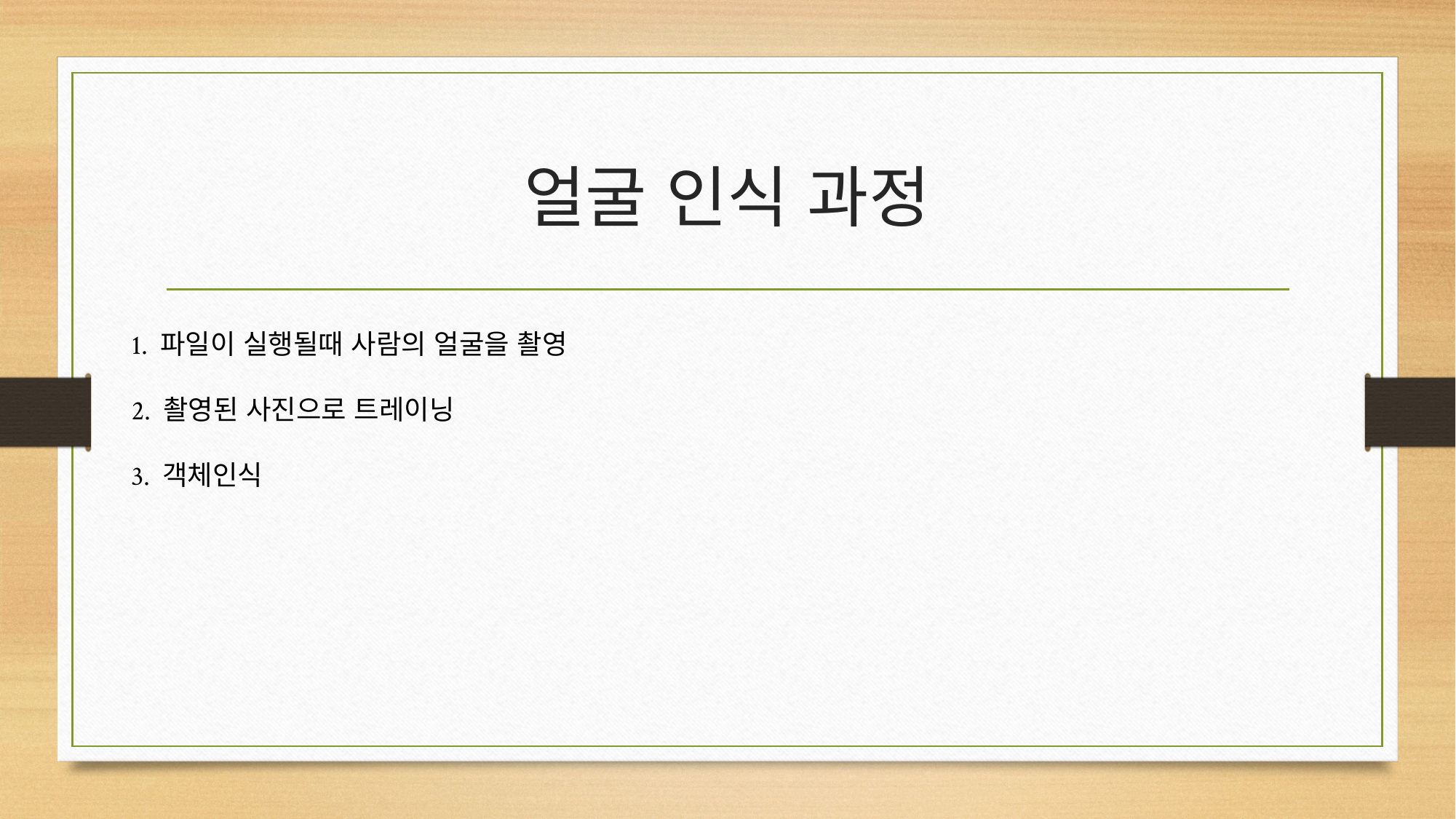

# 얼굴 인식 과정
1. 파일이 실행될때 사람의 얼굴을 촬영

2. 촬영된 사진으로 트레이닝

3. 객체인식